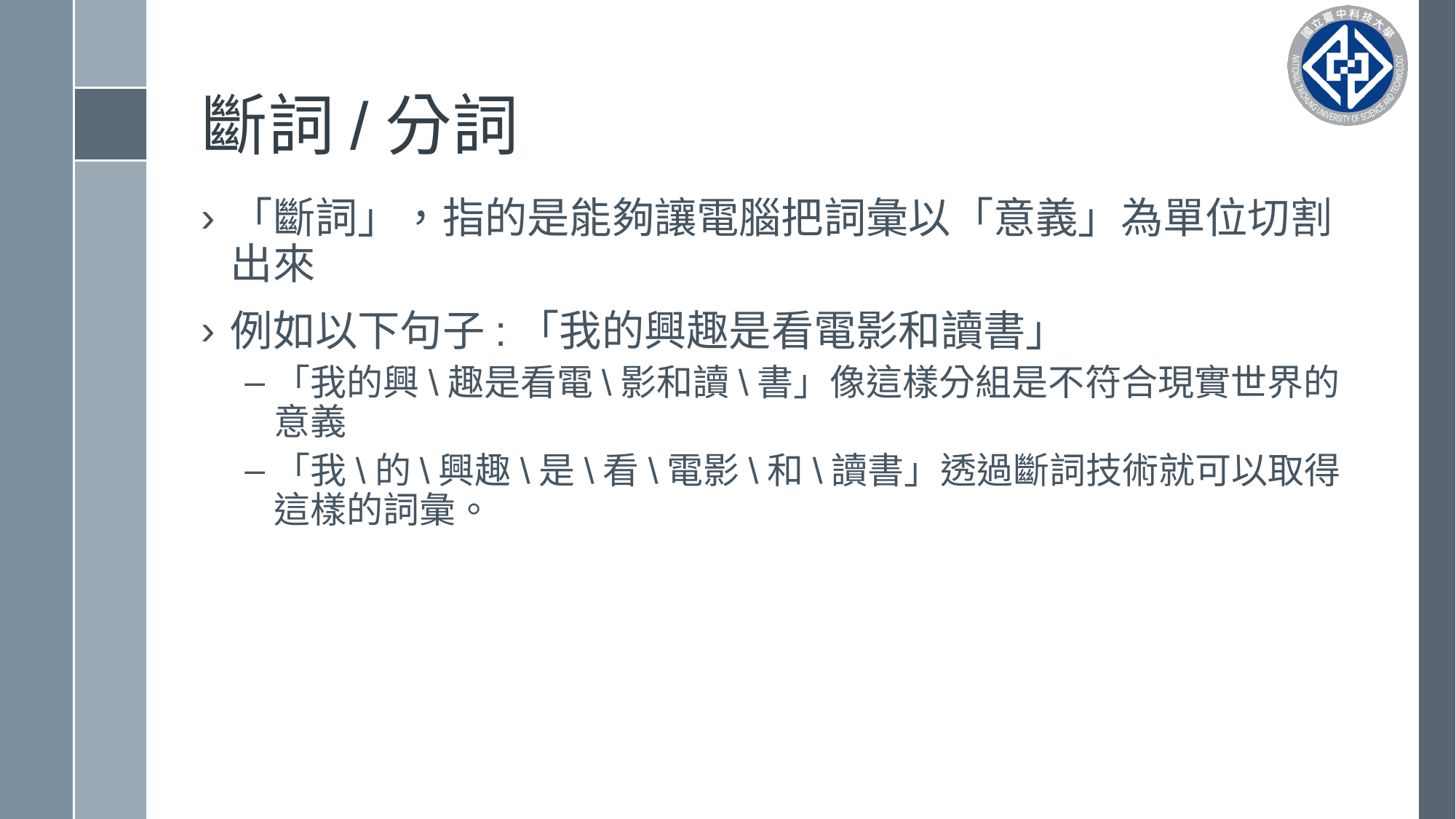

# 斷詞/分詞
「斷詞」，指的是能夠讓電腦把詞彙以「意義」為單位切割出來
例如以下句子:「我的興趣是看電影和讀書」
「我的興\趣是看電\影和讀\書」像這樣分組是不符合現實世界的意義
「我\的\興趣\是\看\電影\和\讀書」透過斷詞技術就可以取得這樣的詞彙。